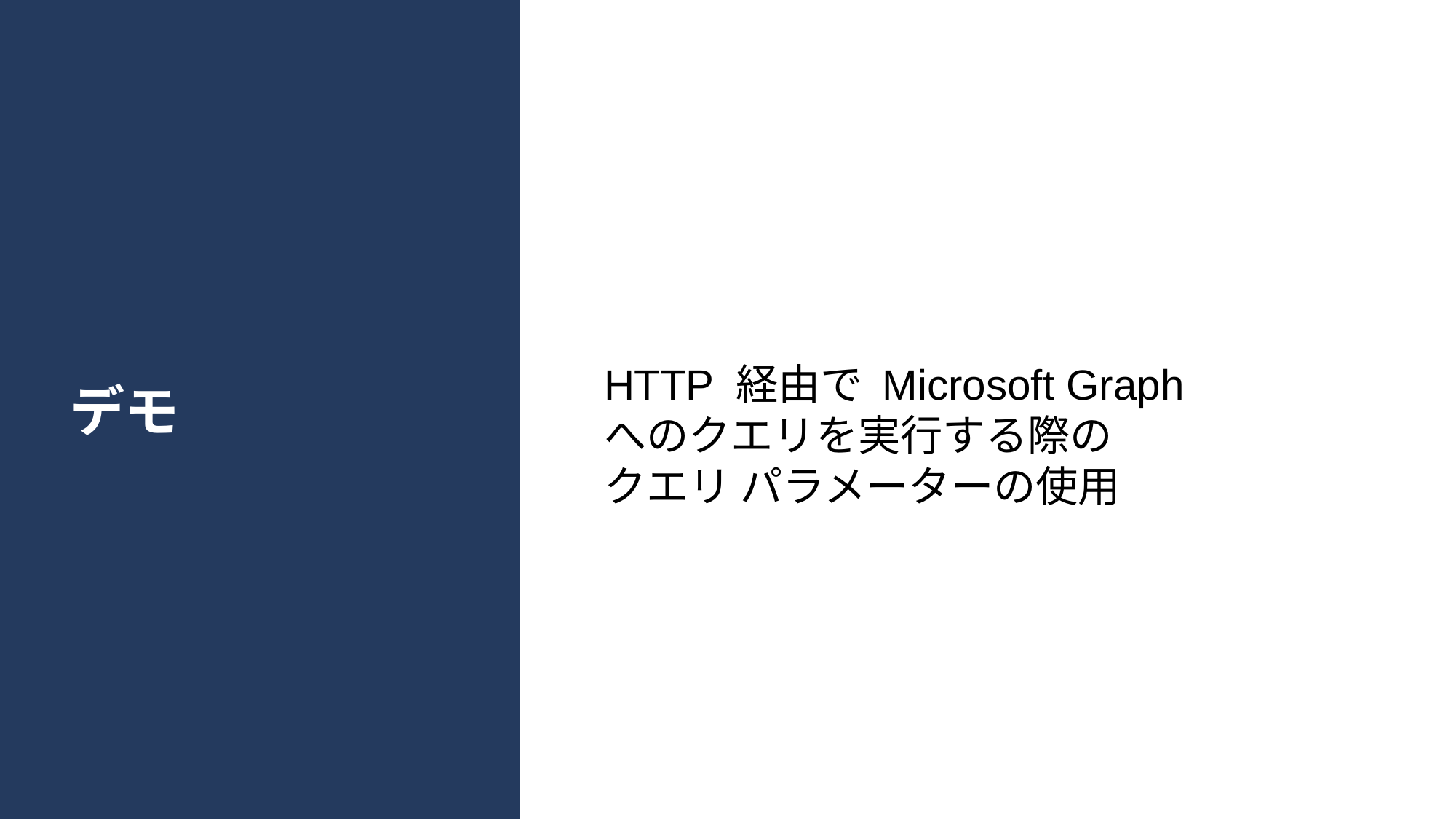

HTTP 経由で Microsoft Graph へのクエリを実行する際の
クエリ パラメーターの使用
# デモ